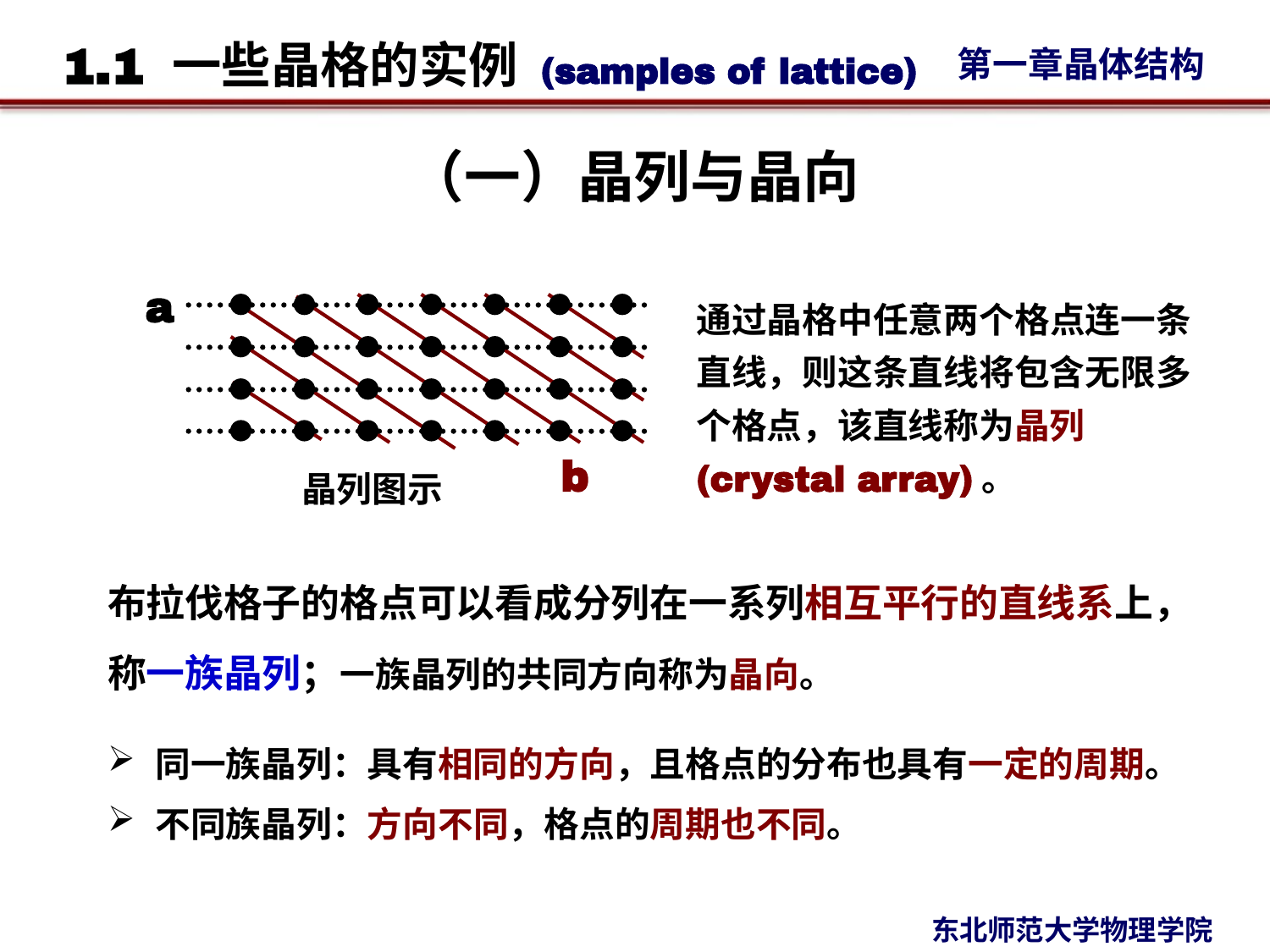

# （一）晶列与晶向
通过晶格中任意两个格点连一条直线，则这条直线将包含无限多个格点，该直线称为晶列(crystal array)。
a

b
晶列图示
布拉伐格子的格点可以看成分列在一系列相互平行的直线系上，称一族晶列；一族晶列的共同方向称为晶向。
同一族晶列：具有相同的方向，且格点的分布也具有一定的周期。
不同族晶列：方向不同，格点的周期也不同。